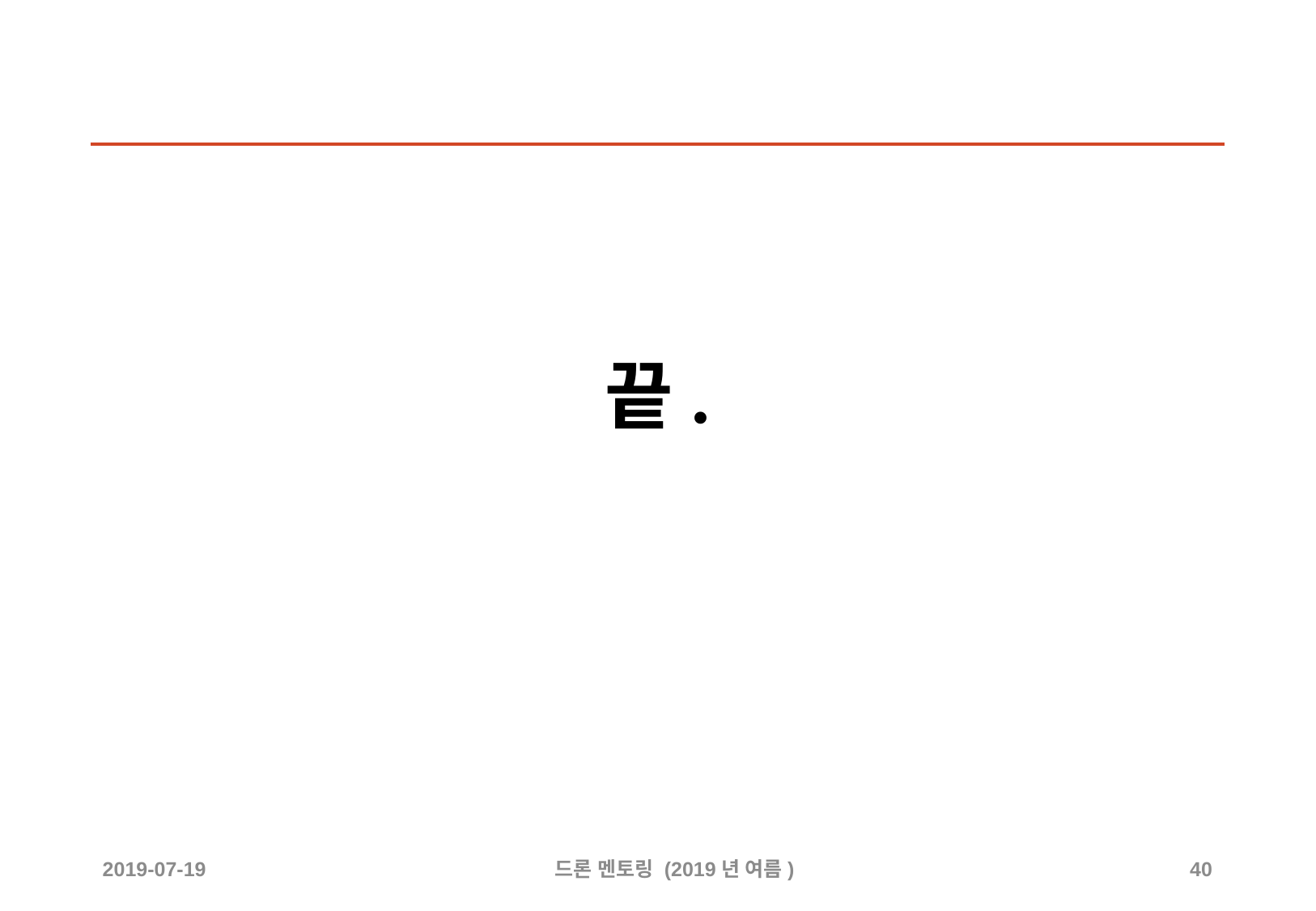

# 끝.
2019-07-19
드론 멘토링 (2019년 여름)
40